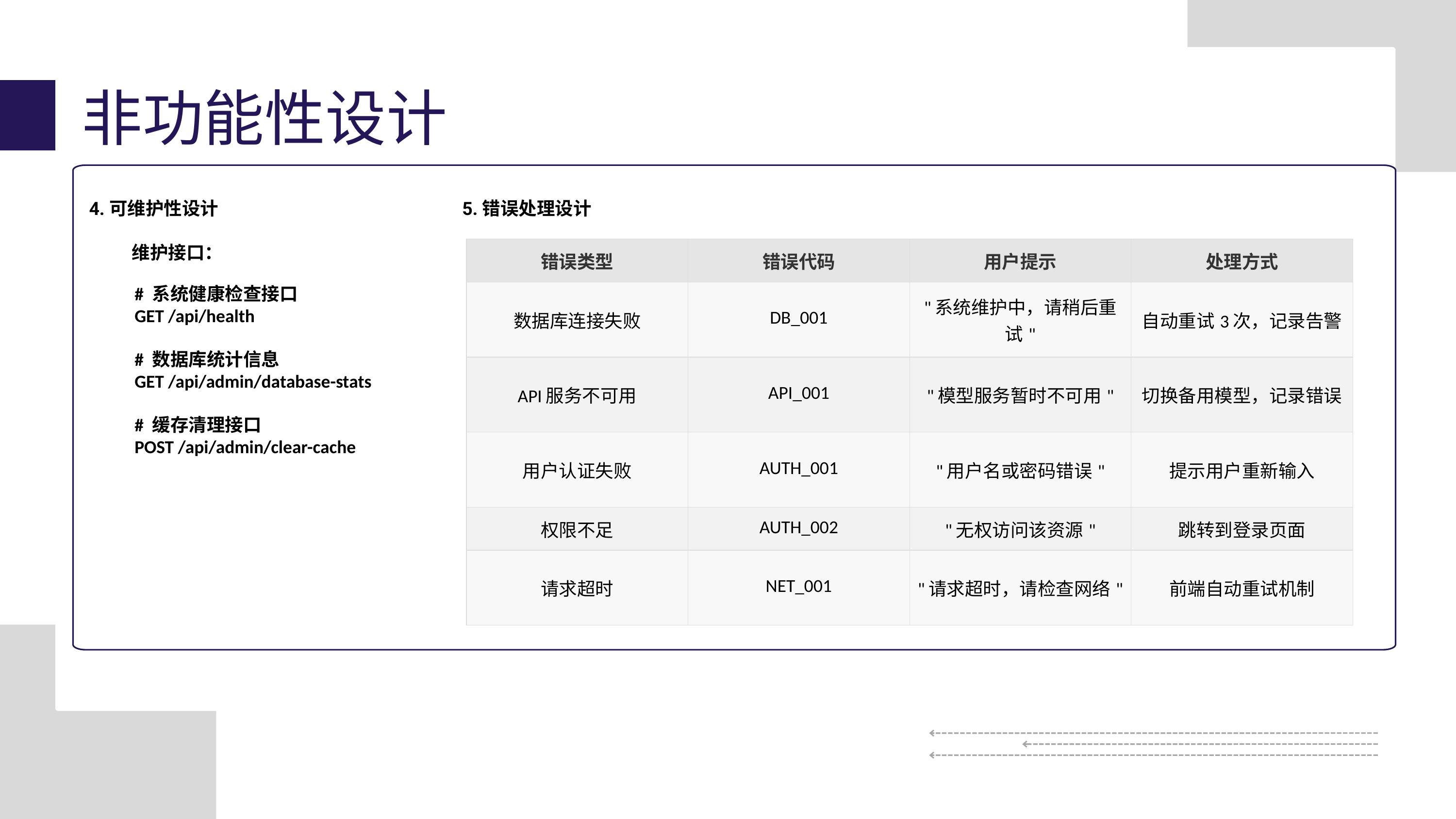

非功能性设计

5.错误处理设计
4.可维护性设计

维护接口：

| 错误类型 | 错误代码 | 用户提示 | 处理方式 |
| --- | --- | --- | --- |
| 数据库连接失败 | DB\_001 | "系统维护中，请稍后重试" | 自动重试3次，记录告警 |
| API服务不可用 | API\_001 | "模型服务暂时不可用" | 切换备用模型，记录错误 |
| 用户认证失败 | AUTH\_001 | "用户名或密码错误" | 提示用户重新输入 |
| 权限不足 | AUTH\_002 | "无权访问该资源" | 跳转到登录页面 |
| 请求超时 | NET\_001 | "请求超时，请检查网络" | 前端自动重试机制 |
# 系统健康检查接口
GET /api/health

# 数据库统计信息
GET /api/admin/database-stats

# 缓存清理接口
POST /api/admin/clear-cache